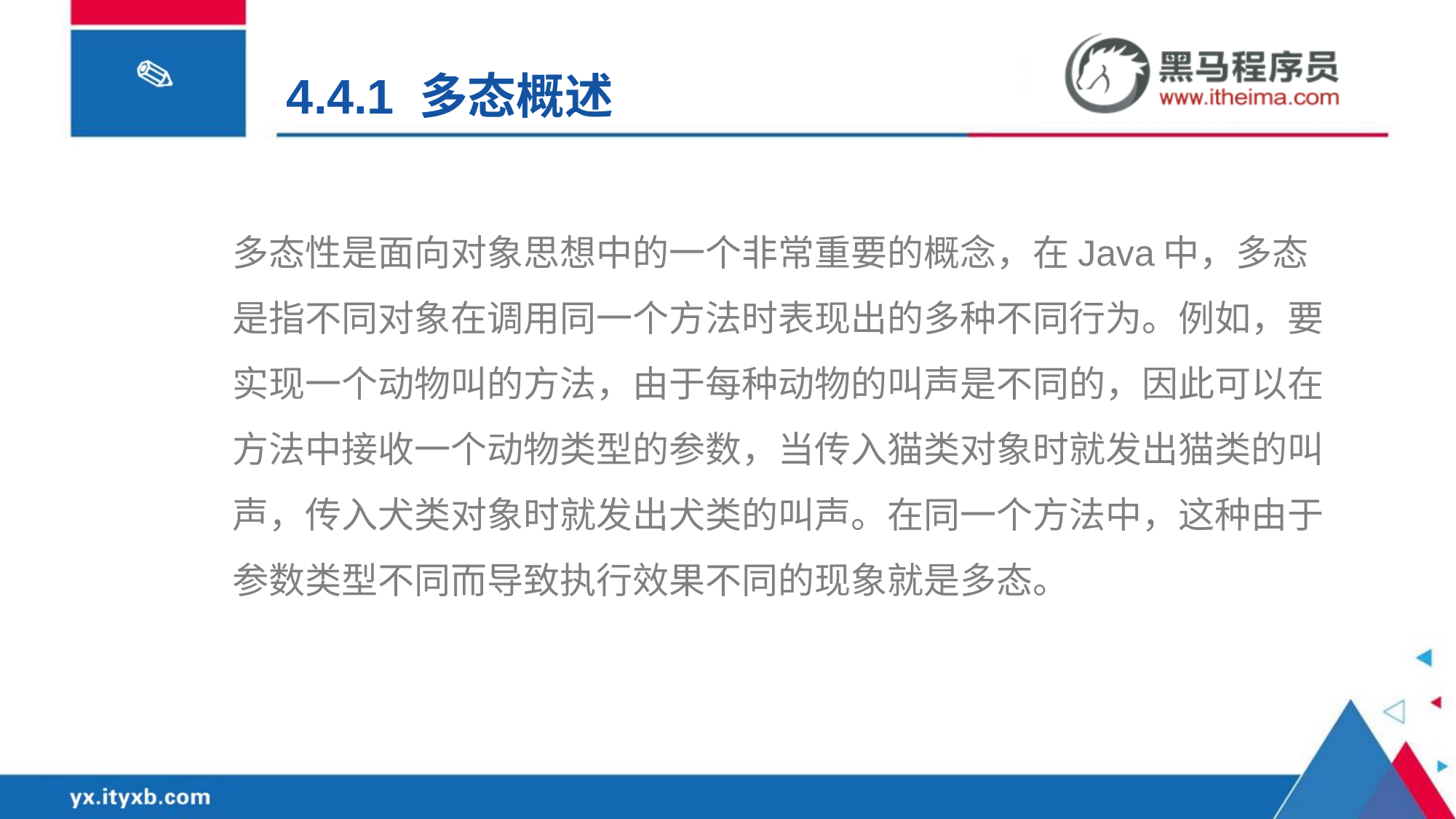

4.4.1 多态概述
多态性是面向对象思想中的一个非常重要的概念，在Java中，多态是指不同对象在调用同一个方法时表现出的多种不同行为。例如，要实现一个动物叫的方法，由于每种动物的叫声是不同的，因此可以在方法中接收一个动物类型的参数，当传入猫类对象时就发出猫类的叫声，传入犬类对象时就发出犬类的叫声。在同一个方法中，这种由于参数类型不同而导致执行效果不同的现象就是多态。